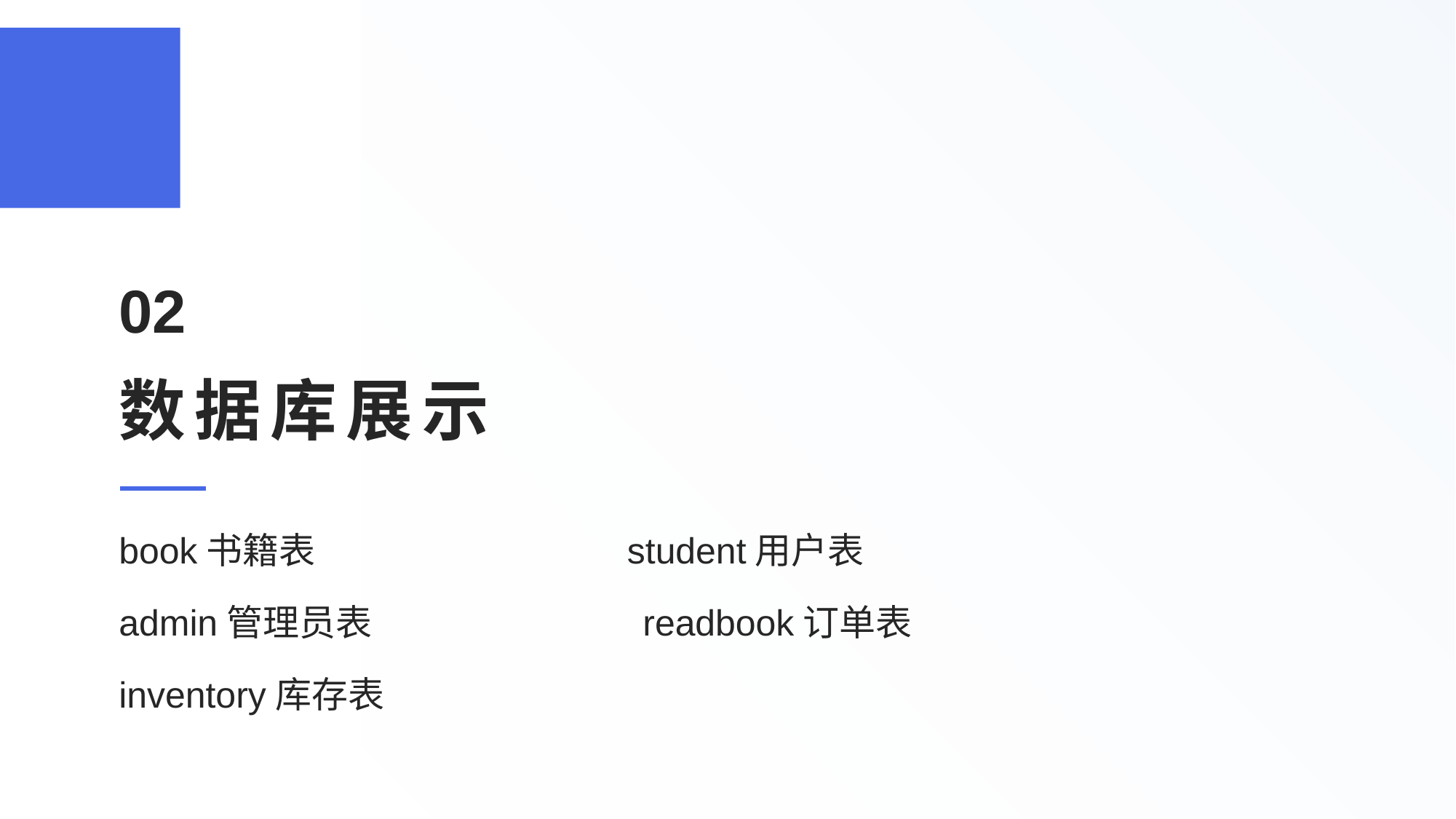

02
# 数据库展示
book书籍表                                     student用户表
admin管理员表                                readbook订单表
inventory库存表